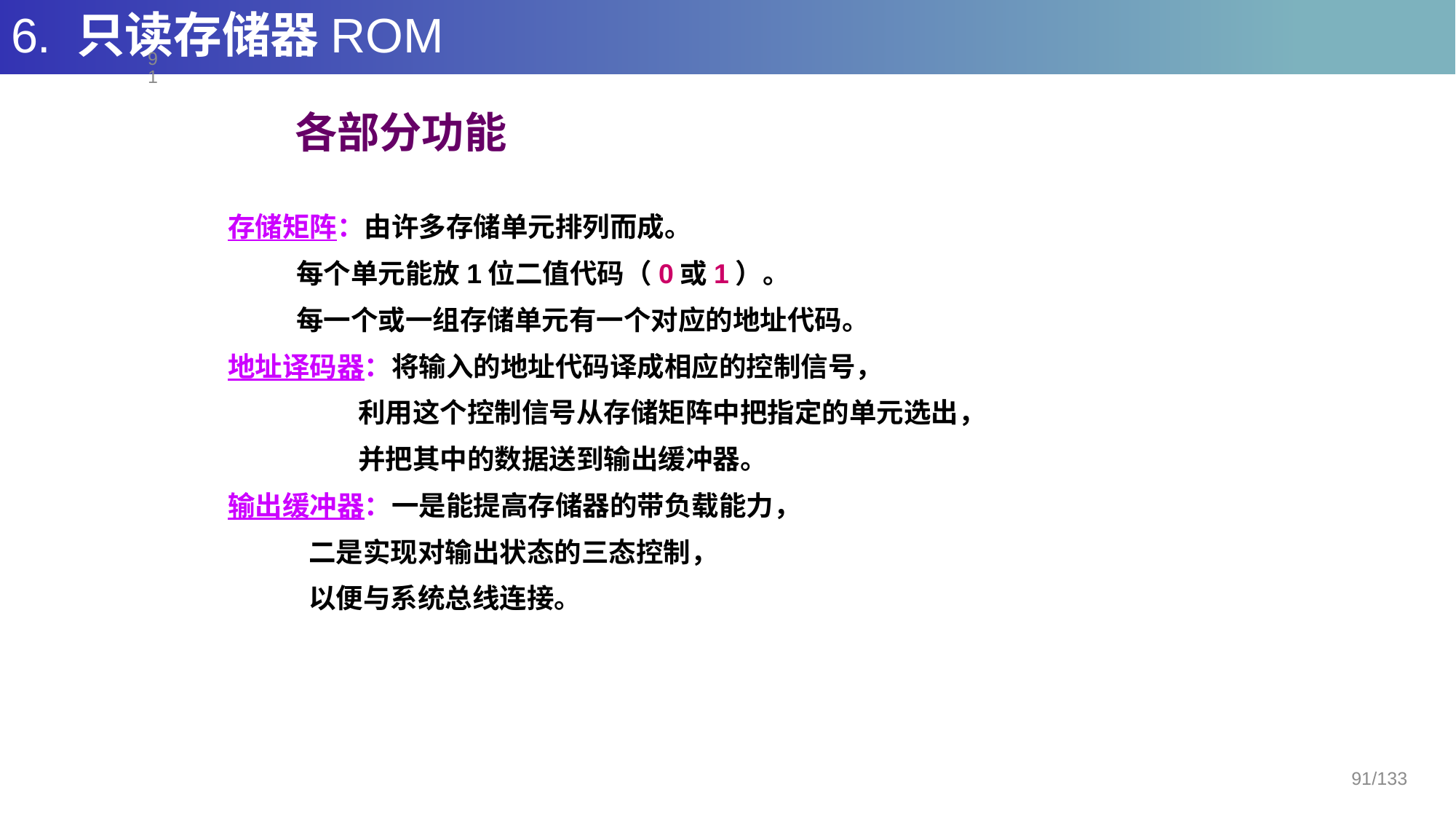

# 6. 只读存储器ROM
91
各部分功能
存储矩阵：由许多存储单元排列而成。
          每个单元能放1位二值代码（0或1）。
          每一个或一组存储单元有一个对应的地址代码。
地址译码器：将输入的地址代码译成相应的控制信号，
                    利用这个控制信号从存储矩阵中把指定的单元选出，
                    并把其中的数据送到输出缓冲器。
输出缓冲器：一是能提高存储器的带负载能力，
            二是实现对输出状态的三态控制，
            以便与系统总线连接。
91/133